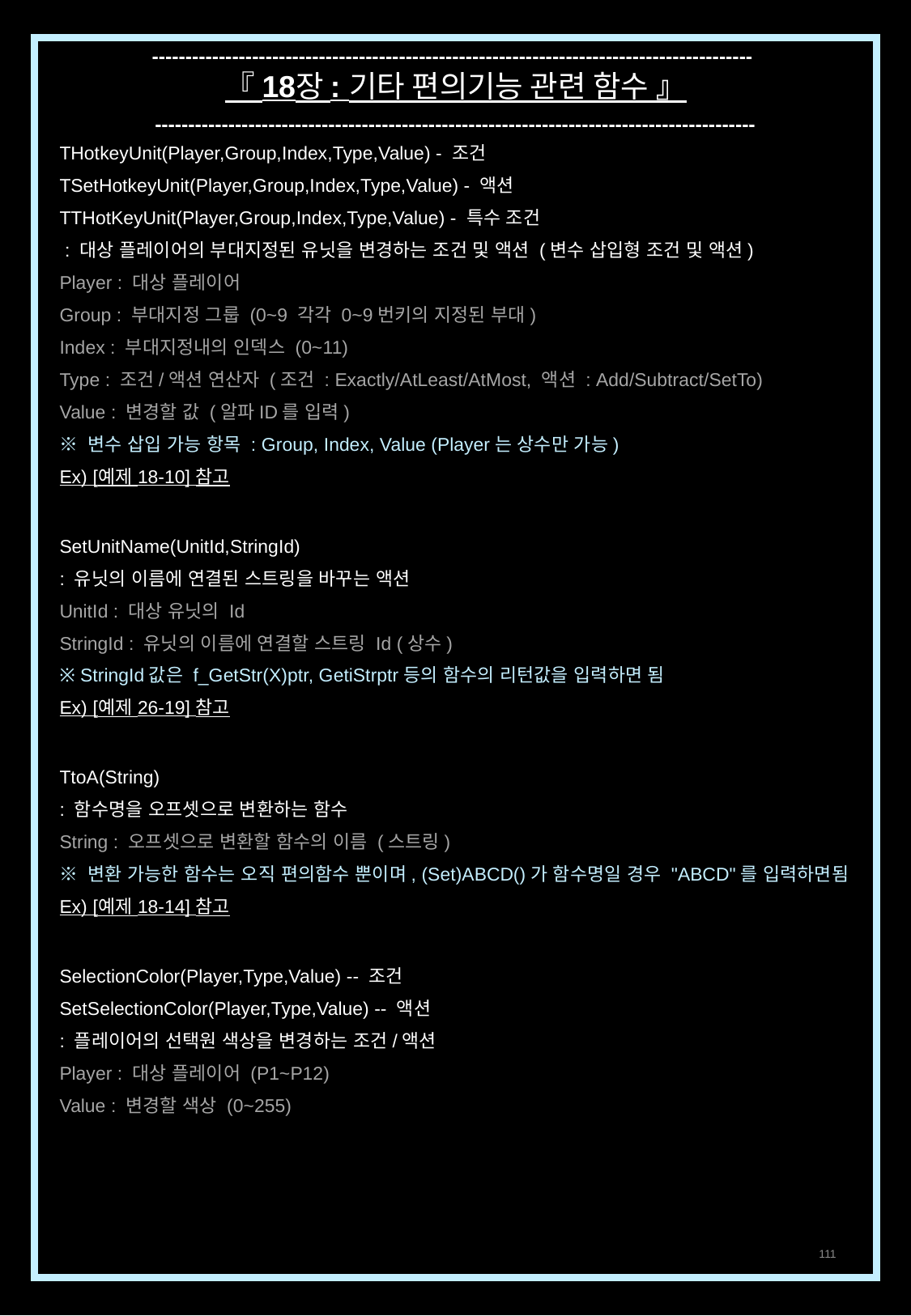

------------------------------------------------------------------------------------------
『 18장 : 기타 편의기능 관련 함수 』
------------------------------------------------------------------------------------------

THotkeyUnit(Player,Group,Index,Type,Value) - 조건
TSetHotkeyUnit(Player,Group,Index,Type,Value) - 액션
TTHotKeyUnit(Player,Group,Index,Type,Value) - 특수 조건
 : 대상 플레이어의 부대지정된 유닛을 변경하는 조건 및 액션 (변수 삽입형 조건 및 액션)
Player : 대상 플레이어
Group : 부대지정 그룹 (0~9 각각 0~9번키의 지정된 부대)
Index : 부대지정내의 인덱스 (0~11)
Type : 조건/액션 연산자 (조건 : Exactly/AtLeast/AtMost, 액션 : Add/Subtract/SetTo)
Value : 변경할 값 (알파ID를 입력)
※ 변수 삽입 가능 항목 : Group, Index, Value (Player는 상수만 가능)
Ex) [예제 18-10] 참고

SetUnitName(UnitId,StringId)
: 유닛의 이름에 연결된 스트링을 바꾸는 액션
UnitId : 대상 유닛의 Id
StringId : 유닛의 이름에 연결할 스트링 Id (상수)
※ StringId값은 f_GetStr(X)ptr, GetiStrptr등의 함수의 리턴값을 입력하면 됨
Ex) [예제 26-19] 참고

TtoA(String)
: 함수명을 오프셋으로 변환하는 함수
String : 오프셋으로 변환할 함수의 이름 (스트링)
※ 변환 가능한 함수는 오직 편의함수 뿐이며, (Set)ABCD()가 함수명일 경우 "ABCD"를 입력하면됨
Ex) [예제 18-14] 참고

SelectionColor(Player,Type,Value) -- 조건
SetSelectionColor(Player,Type,Value) -- 액션
: 플레이어의 선택원 색상을 변경하는 조건/액션
Player : 대상 플레이어 (P1~P12)
Value : 변경할 색상 (0~255)

111